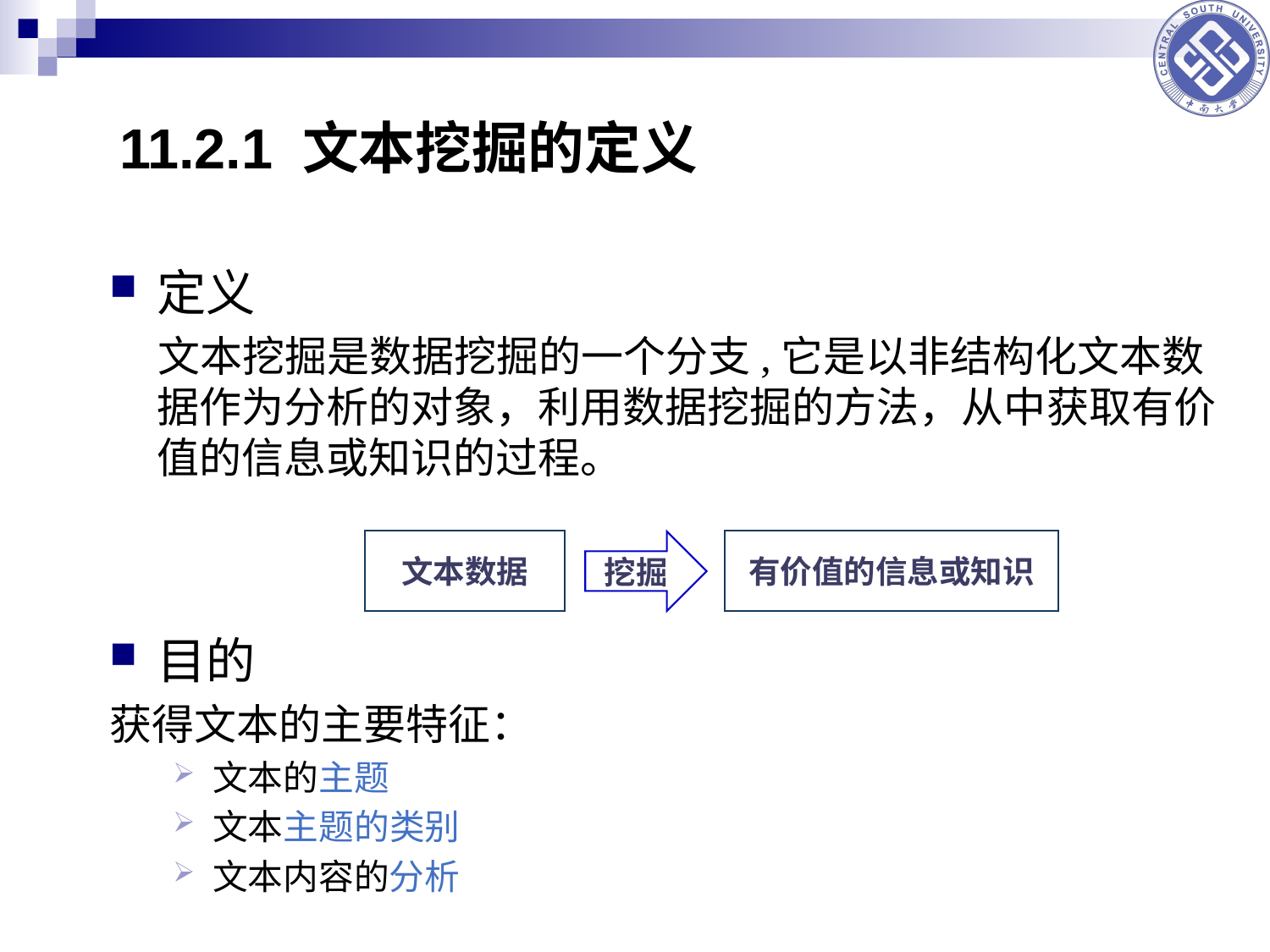

11.2.1 文本挖掘的定义
定义
    文本挖掘是数据挖掘的一个分支,它是以非结构化文本数据作为分析的对象，利用数据挖掘的方法，从中获取有价值的信息或知识的过程。

目的
获得文本的主要特征：
文本的主题
文本主题的类别
文本内容的分析
文本数据
有价值的信息或知识
挖掘